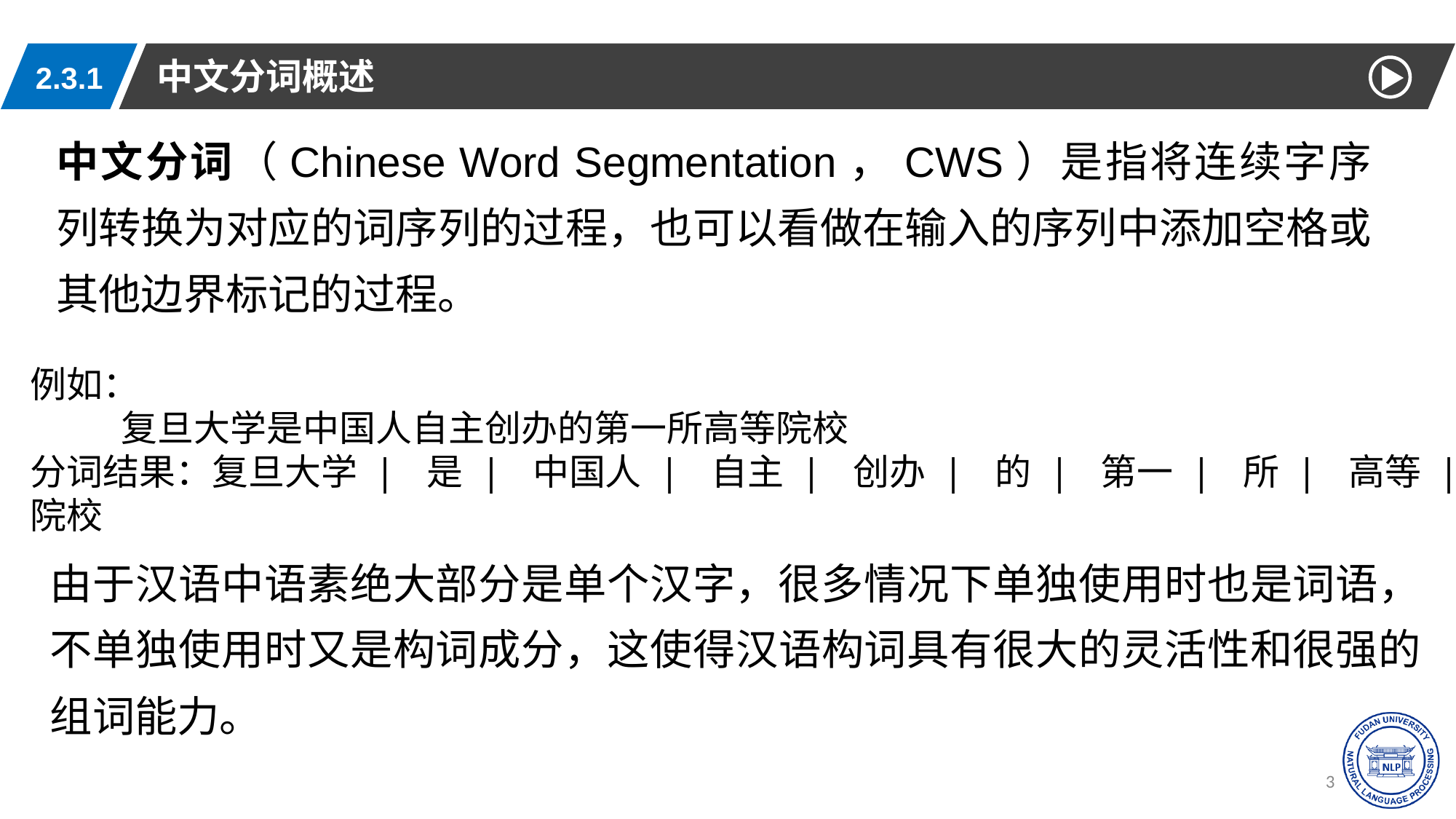

中文分词概述
2.3.1

中文分词（Chinese Word Segmentation，CWS）是指将连续字序列转换为对应的词序列的过程，也可以看做在输入的序列中添加空格或其他边界标记的过程。
例如：
          复旦大学是中国人自主创办的第一所高等院校
分词结果：复旦大学 | 是 | 中国人 | 自主 | 创办 | 的 | 第一 | 所 | 高等 | 院校
由于汉语中语素绝大部分是单个汉字，很多情况下单独使用时也是词语，不单独使用时又是构词成分，这使得汉语构词具有很大的灵活性和很强的组词能力。
33